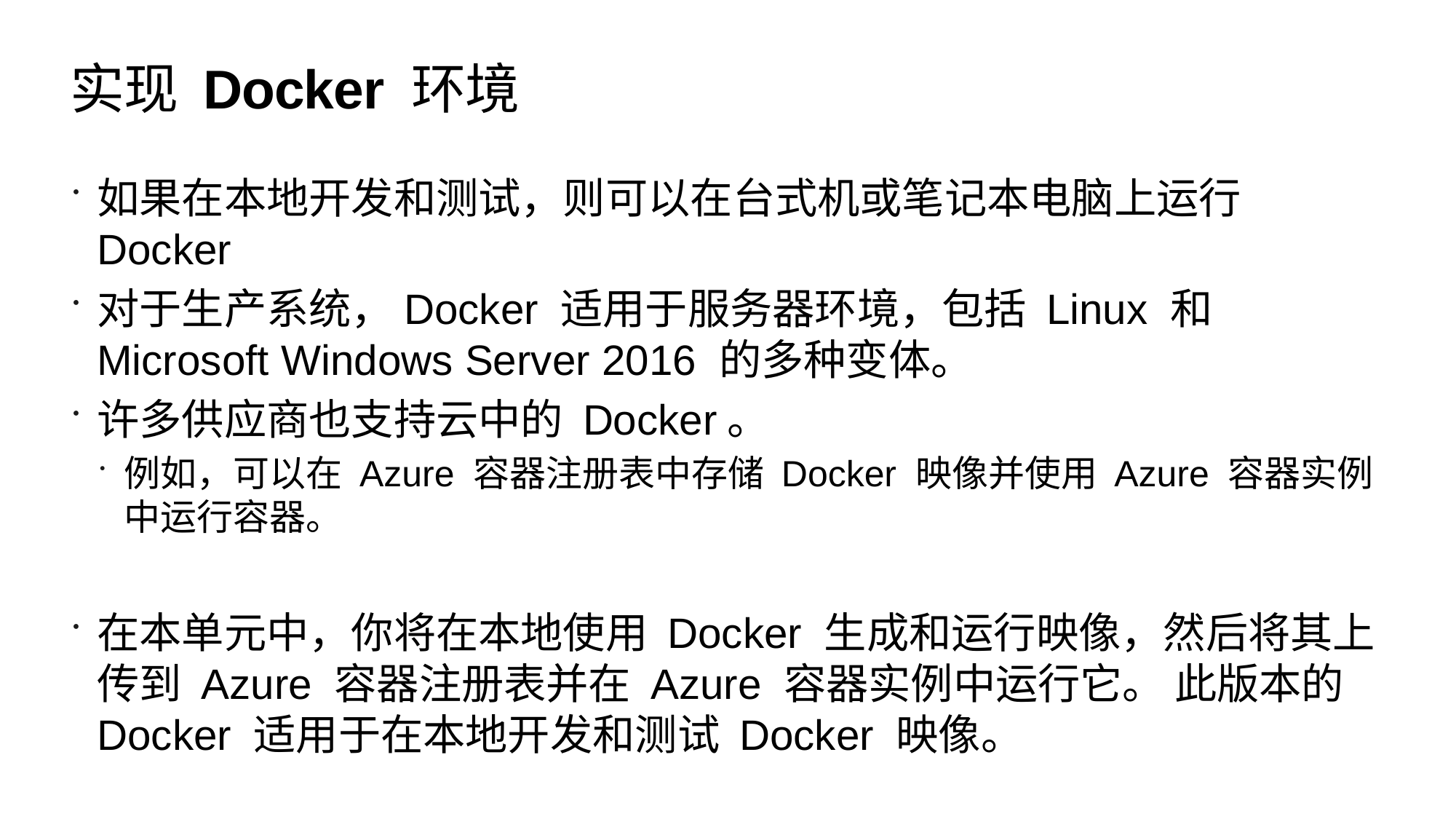

# 实现 Docker 环境
如果在本地开发和测试，则可以在台式机或笔记本电脑上运行 Docker
对于生产系统，Docker 适用于服务器环境，包括 Linux 和 Microsoft Windows Server 2016 的多种变体。
许多供应商也支持云中的 Docker。
例如，可以在 Azure 容器注册表中存储 Docker 映像并使用 Azure 容器实例中运行容器。

在本单元中，你将在本地使用 Docker 生成和运行映像，然后将其上传到 Azure 容器注册表并在 Azure 容器实例中运行它。 此版本的 Docker 适用于在本地开发和测试 Docker 映像。